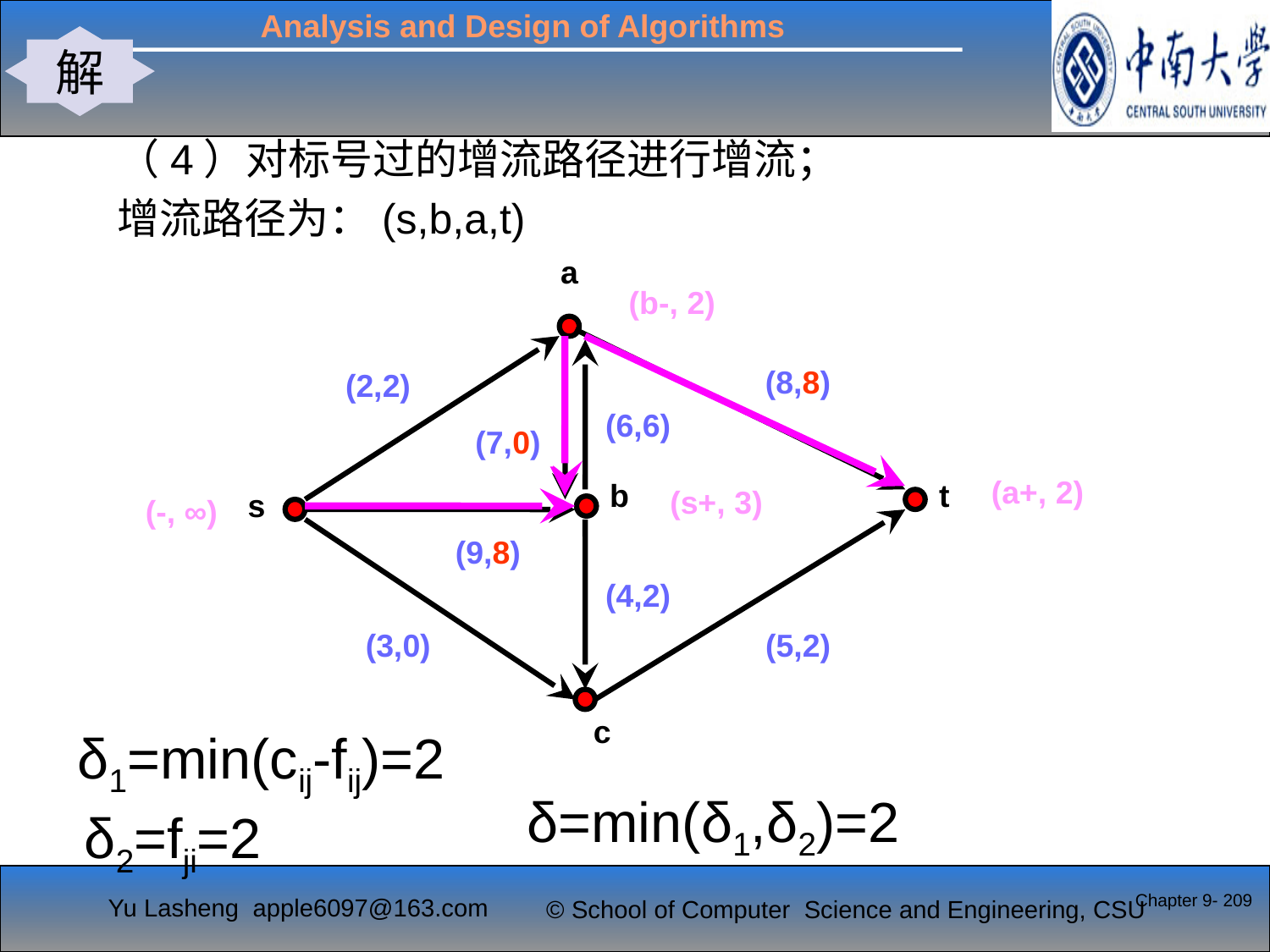

解
#
（4）对标号过的增流路径进行增流；
增流路径为：(s,b,a,t)
a

(2,2)
(8,6)
(6,6)
(7,2)
b
t
s

(9,6)

(4,2)
(5,2)
(3,0)

c
(b-, 2)

(a+, 2)
(s+, 3)

(8,8)
(7,0)
(9,8)
(-, ∞)
δ1=min(cij-fij)=2
δ=min(δ1,δ2)=2
δ2=fji=2
Chapter 9- 209